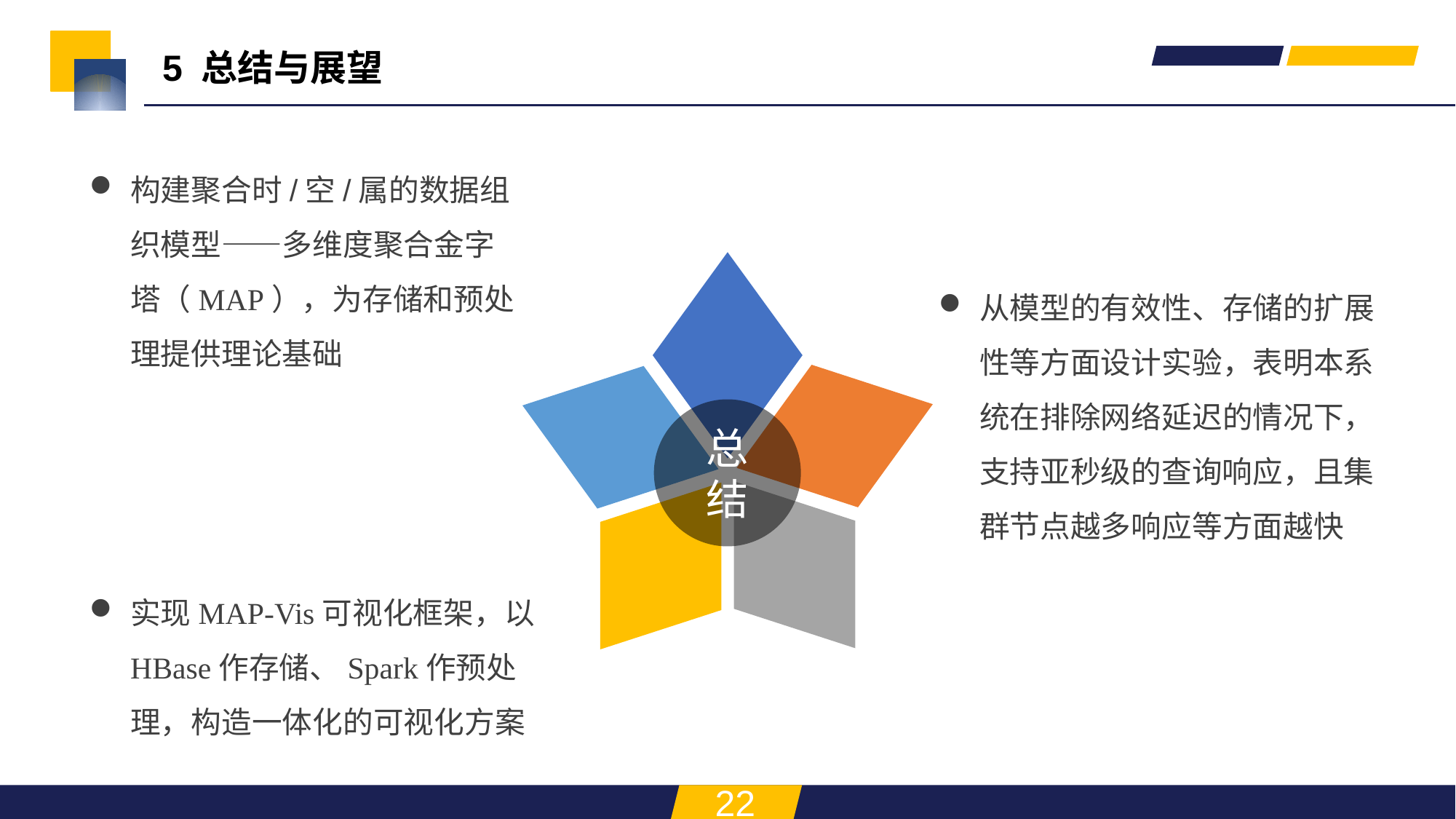

5 总结与展望

构建聚合时/空/属的数据组织模型——多维度聚合金字塔（MAP），为存储和预处理提供理论基础

从模型的有效性、存储的扩展性等方面设计实验，表明本系统在排除网络延迟的情况下，支持亚秒级的查询响应，且集群节点越多响应等方面越快

总结

实现MAP-Vis可视化框架，以HBase作存储、Spark作预处理，构造一体化的可视化方案
22